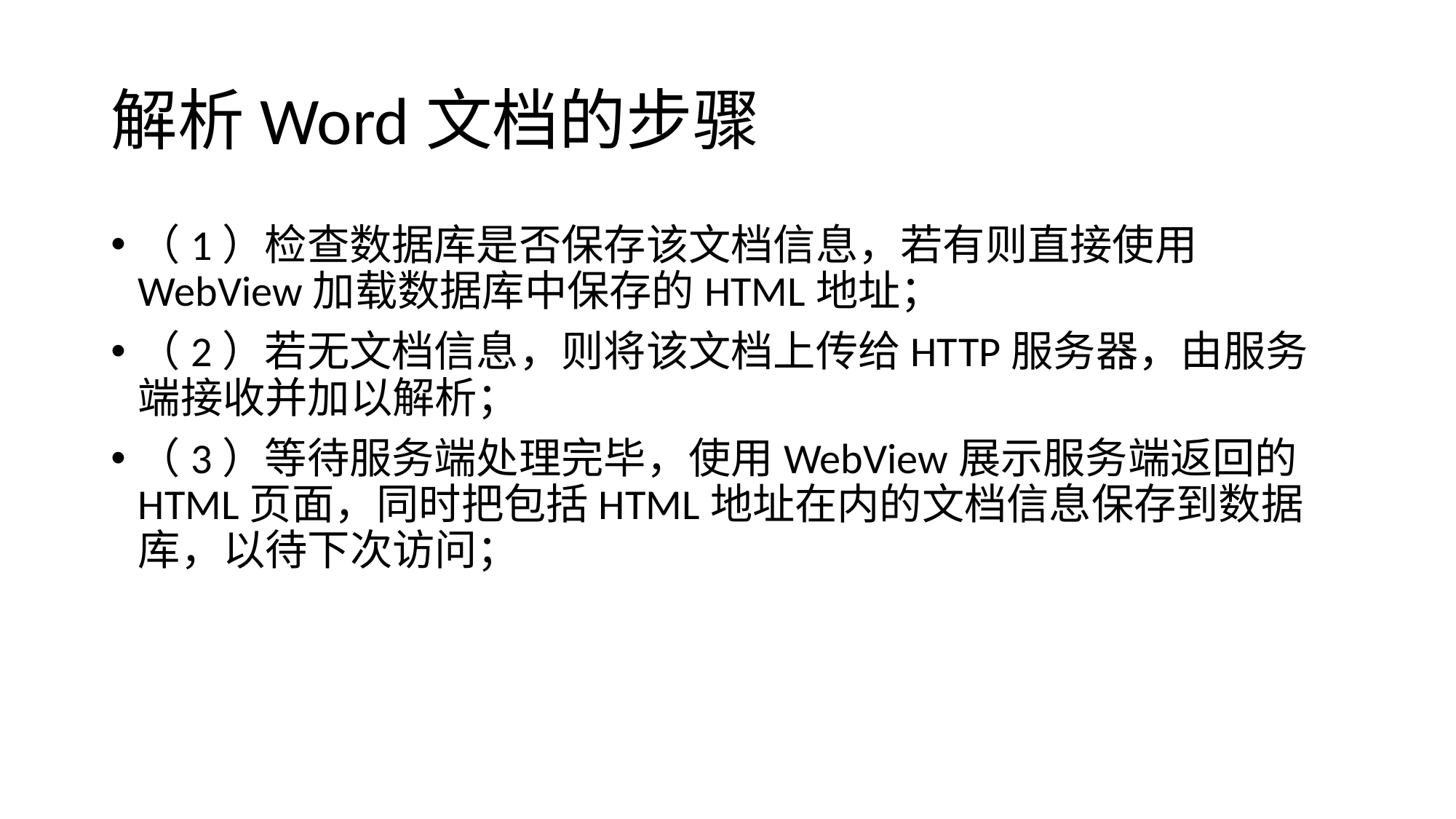

# 解析Word文档的步骤
（1）检查数据库是否保存该文档信息，若有则直接使用WebView加载数据库中保存的HTML地址；
（2）若无文档信息，则将该文档上传给HTTP服务器，由服务端接收并加以解析；
（3）等待服务端处理完毕，使用WebView展示服务端返回的HTML页面，同时把包括HTML地址在内的文档信息保存到数据库，以待下次访问；